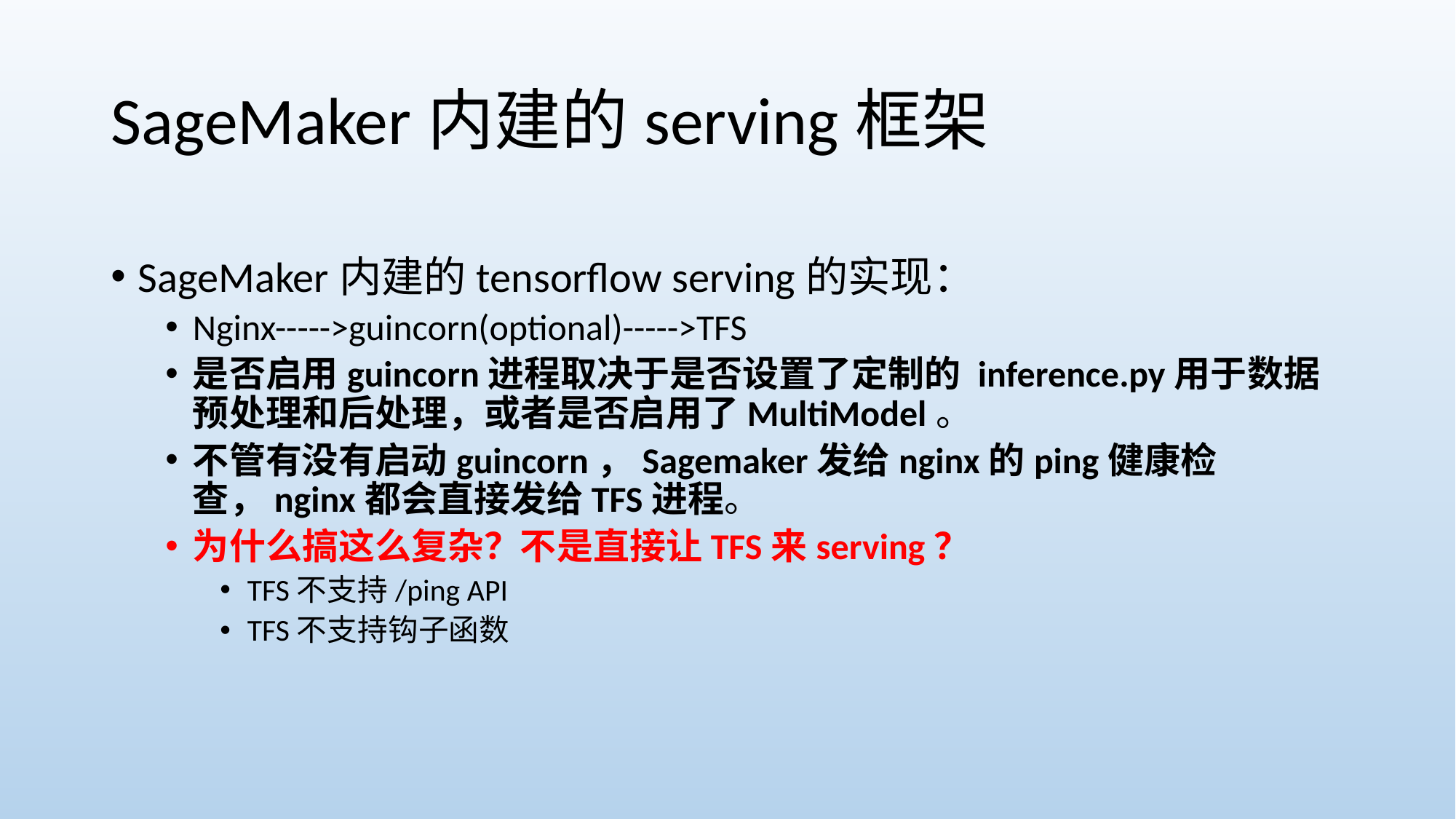

# SageMaker内建的serving框架
SageMaker内建的tensorflow serving的实现：
Nginx----->guincorn(optional)----->TFS
是否启用guincorn进程取决于是否设置了定制的 inference.py用于数据预处理和后处理，或者是否启用了MultiModel。
不管有没有启动guincorn，Sagemaker发给nginx的ping健康检查，nginx都会直接发给TFS进程。
为什么搞这么复杂？不是直接让TFS来serving？
TFS不支持/ping API
TFS不支持钩子函数